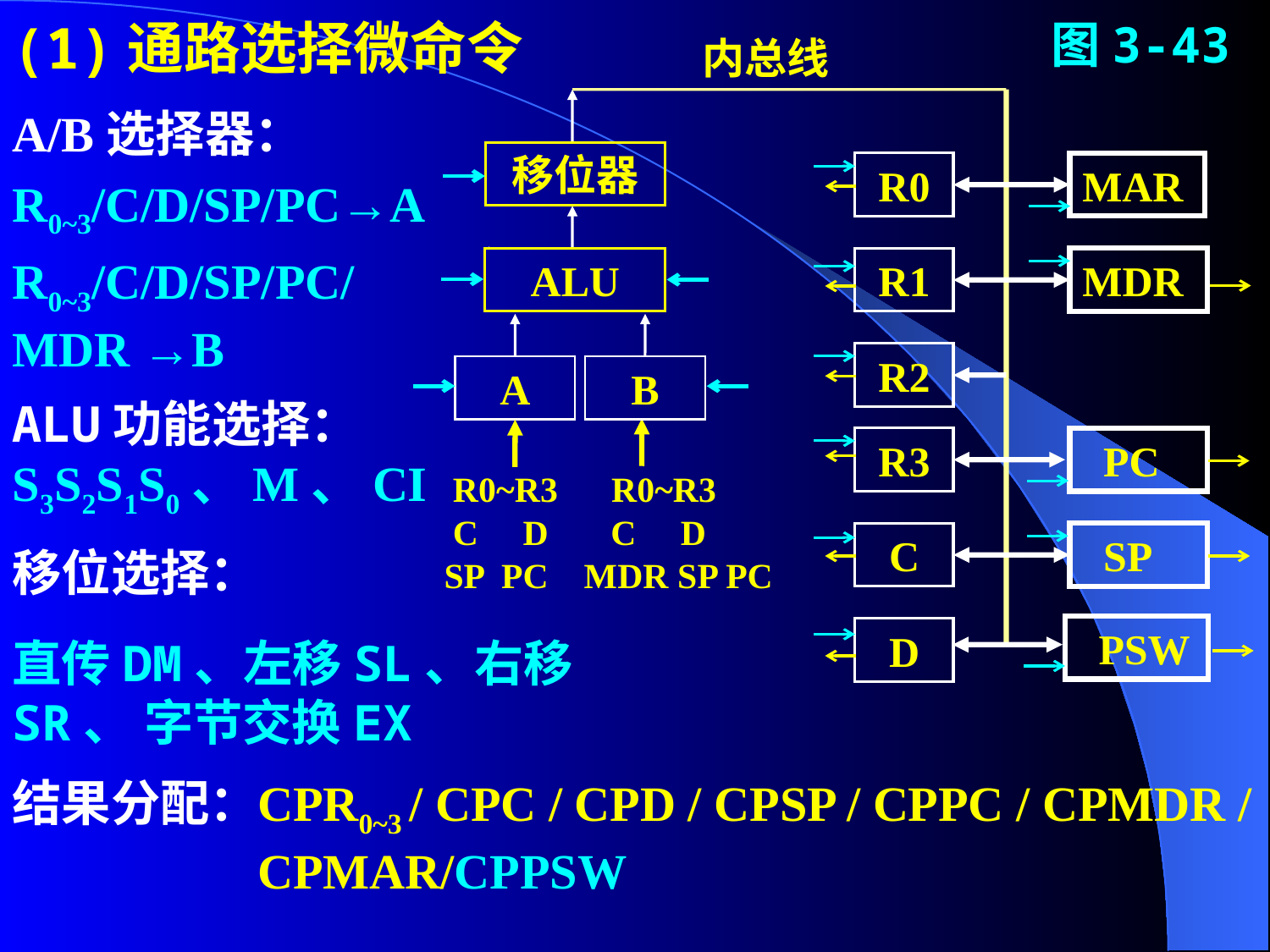

(1)通路选择微命令
图3-43
内总线

A/B选择器：
移位器
R0
MAR
R0~3/C/D/SP/PC→A

R0~3/C/D/SP/PC/MDR →B
ALU

R1
MDR

R2
A
B

ALU功能选择：

R3
  PC
S3S2S1S0、M、CI

    R0~R3      R0~R3
    C     D       C     D
   SP  PC    MDR SP PC
C
  SP
移位选择：

  PSW
D
直传DM、左移SL、右移SR、 字节交换EX

结果分配：
CPR0~3 / CPC / CPD / CPSP / CPPC / CPMDR / CPMAR/CPPSW